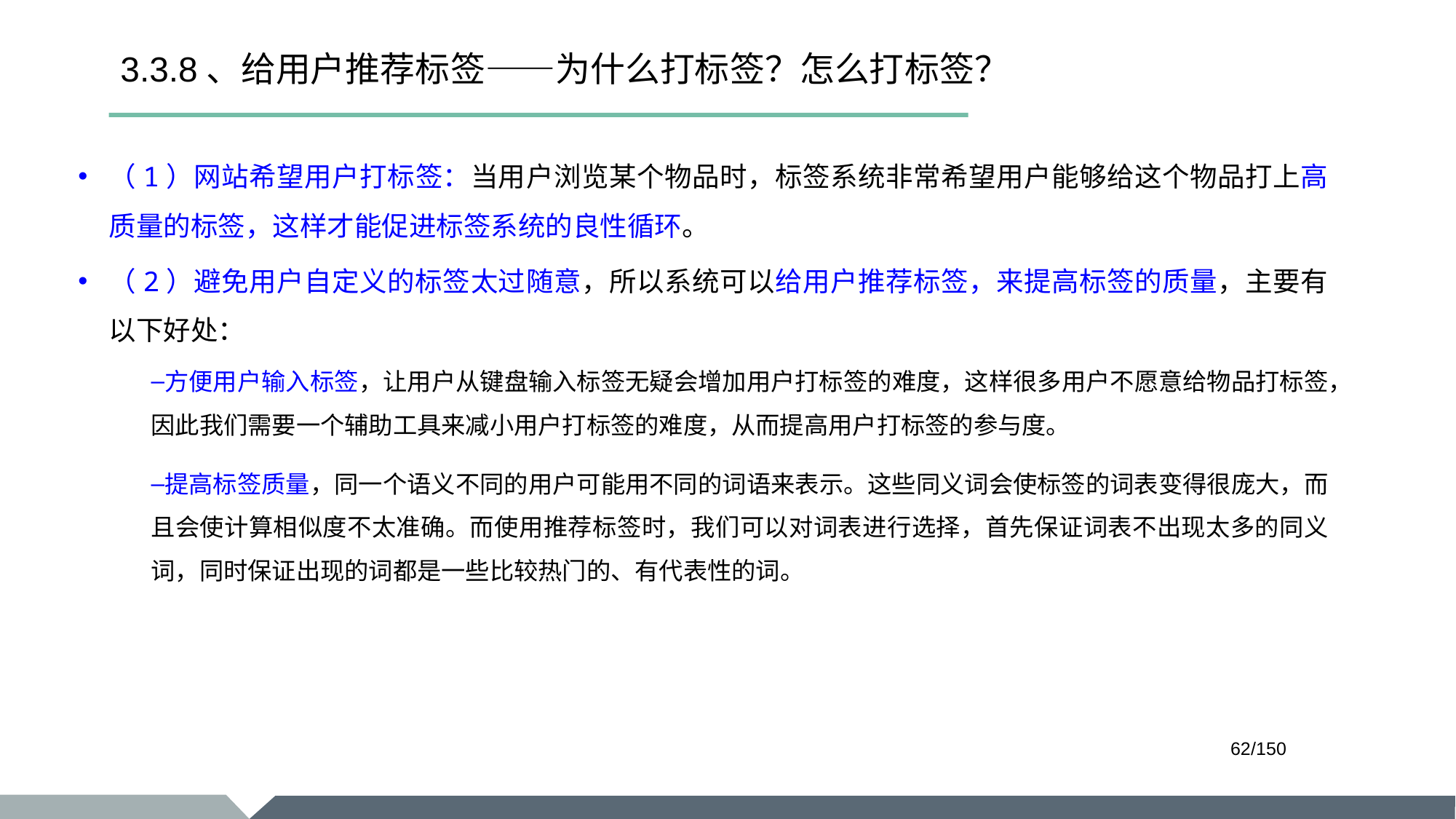

# 3.3.8、给用户推荐标签——为什么打标签？怎么打标签？
（1）网站希望用户打标签：当用户浏览某个物品时，标签系统非常希望用户能够给这个物品打上高质量的标签，这样才能促进标签系统的良性循环。
（2）避免用户自定义的标签太过随意，所以系统可以给用户推荐标签，来提高标签的质量，主要有以下好处：
方便用户输入标签，让用户从键盘输入标签无疑会增加用户打标签的难度，这样很多用户不愿意给物品打标签，因此我们需要一个辅助工具来减小用户打标签的难度，从而提高用户打标签的参与度。
提高标签质量，同一个语义不同的用户可能用不同的词语来表示。这些同义词会使标签的词表变得很庞大，而且会使计算相似度不太准确。而使用推荐标签时，我们可以对词表进行选择，首先保证词表不出现太多的同义词，同时保证出现的词都是一些比较热门的、有代表性的词。

62/150